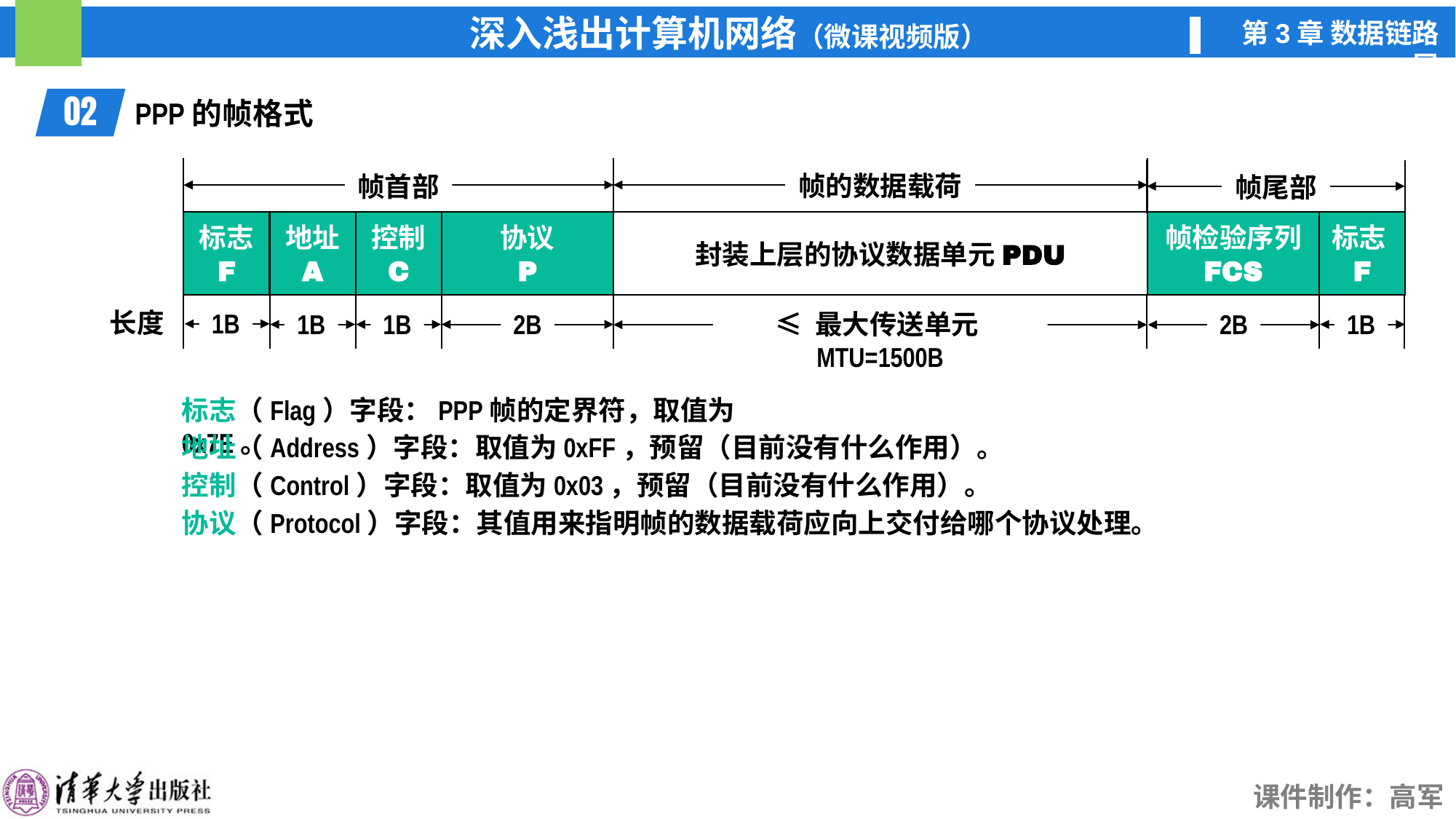

02
PPP的帧格式
帧首部
帧的数据载荷
帧尾部
标志
F
地址
A
控制
C
协议
P
封装上层的协议数据单元PDU
帧检验序列
FCS
标志F
长度
1B
1B
1B
≤ 最大传送单元MTU=1500B
1B
2B
2B
标志（Flag）字段：PPP帧的定界符，取值为0x7E。
地址（Address）字段：取值为0xFF，预留（目前没有什么作用）。
控制（Control）字段：取值为0x03，预留（目前没有什么作用）。
协议（Protocol）字段：其值用来指明帧的数据载荷应向上交付给哪个协议处理。